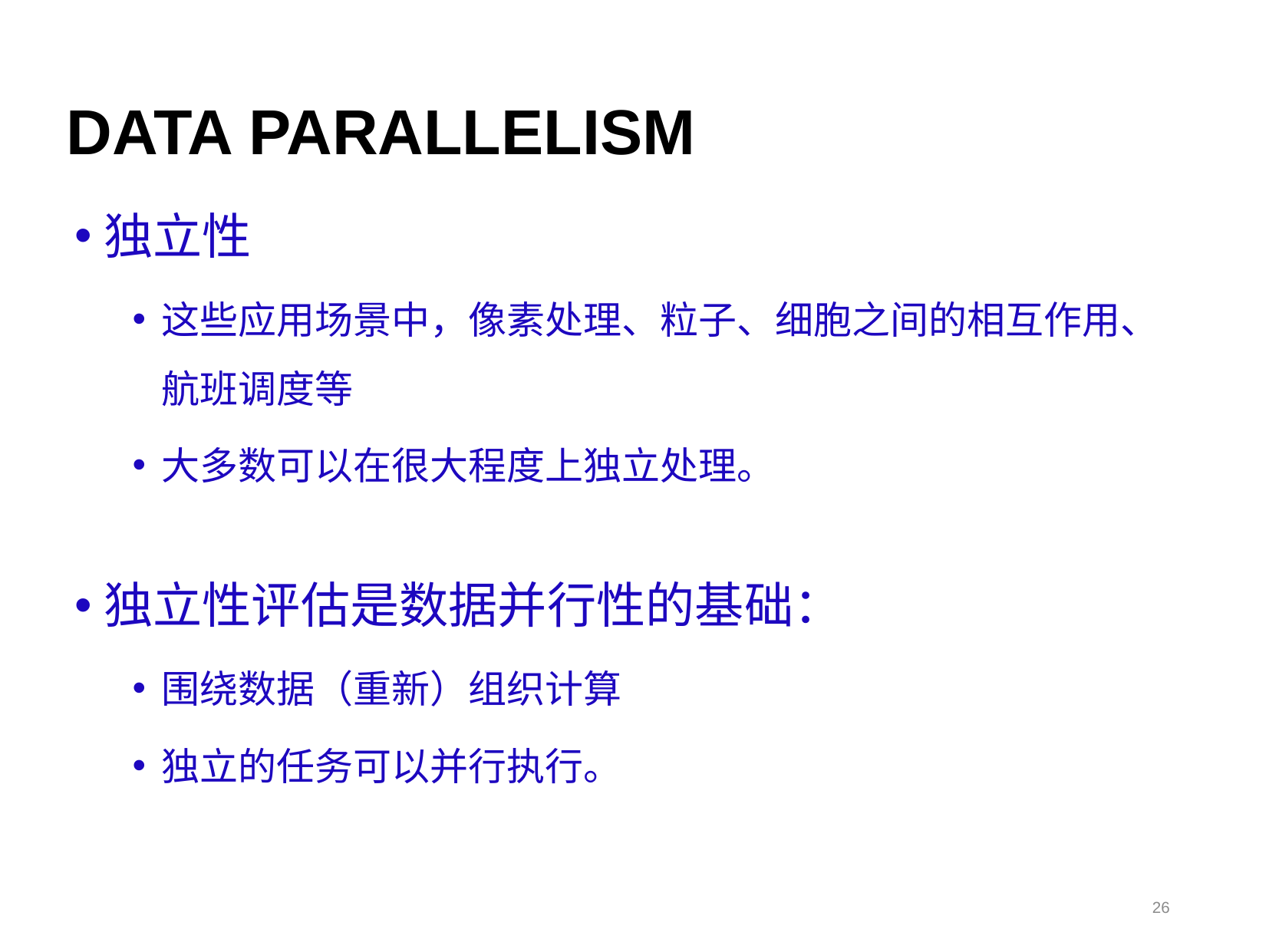

DATA PARALLELISM
独立性
这些应用场景中，像素处理、粒子、细胞之间的相互作用、航班调度等
大多数可以在很大程度上独立处理。
独立性评估是数据并行性的基础：
围绕数据（重新）组织计算
独立的任务可以并行执行。
26